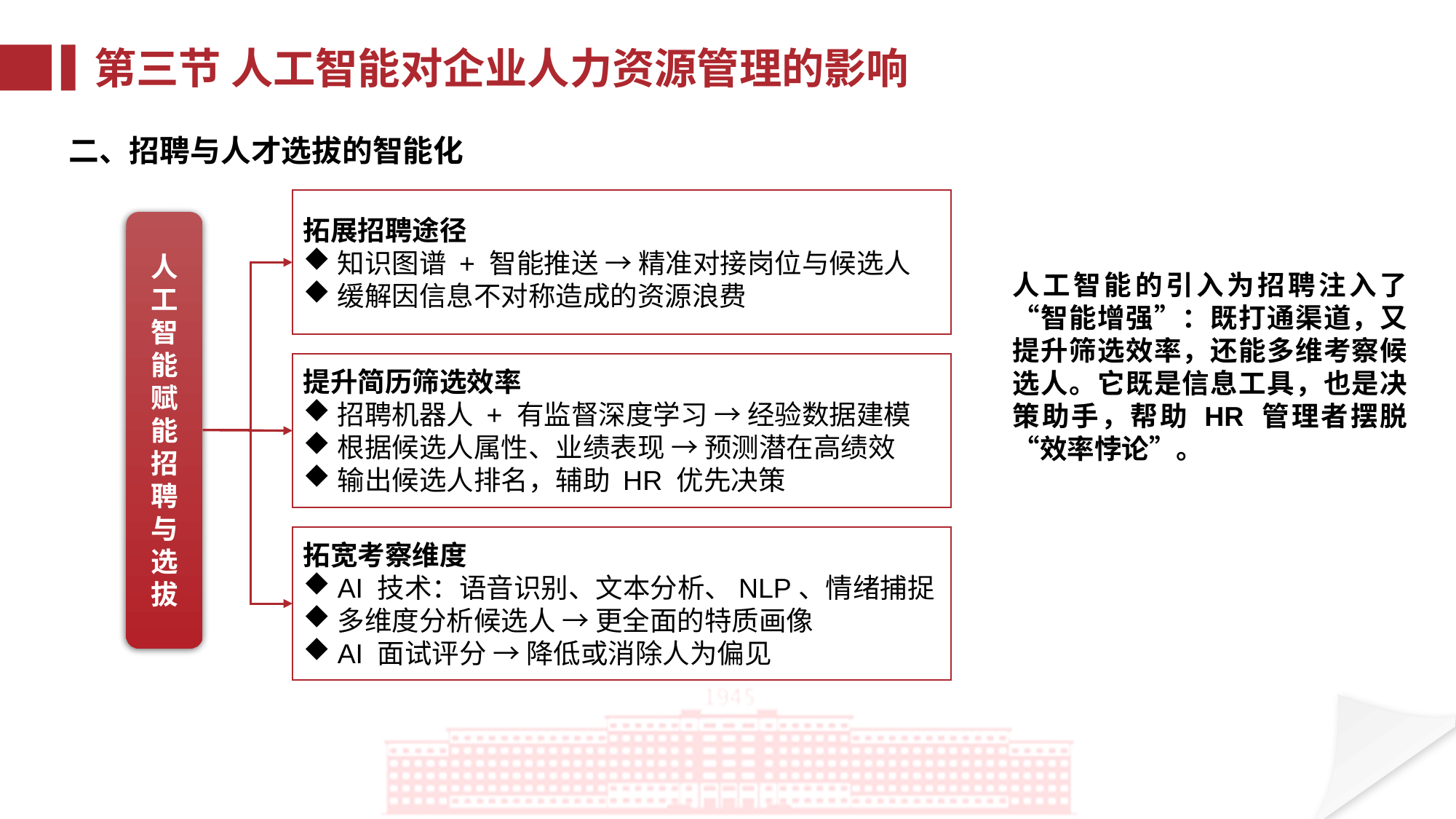

第三节 人工智能对企业人力资源管理的影响

二、招聘与人才选拔的智能化
拓展招聘途径
知识图谱 + 智能推送 → 精准对接岗位与候选人
缓解因信息不对称造成的资源浪费
人工智能赋能招聘与选拔
人工智能的引入为招聘注入了“智能增强”：既打通渠道，又提升筛选效率，还能多维考察候选人。它既是信息工具，也是决策助手，帮助 HR 管理者摆脱“效率悖论”。
提升简历筛选效率
招聘机器人 + 有监督深度学习 → 经验数据建模
根据候选人属性、业绩表现 → 预测潜在高绩效
输出候选人排名，辅助 HR 优先决策
拓宽考察维度
AI 技术：语音识别、文本分析、NLP、情绪捕捉
多维度分析候选人 → 更全面的特质画像
AI 面试评分 → 降低或消除人为偏见